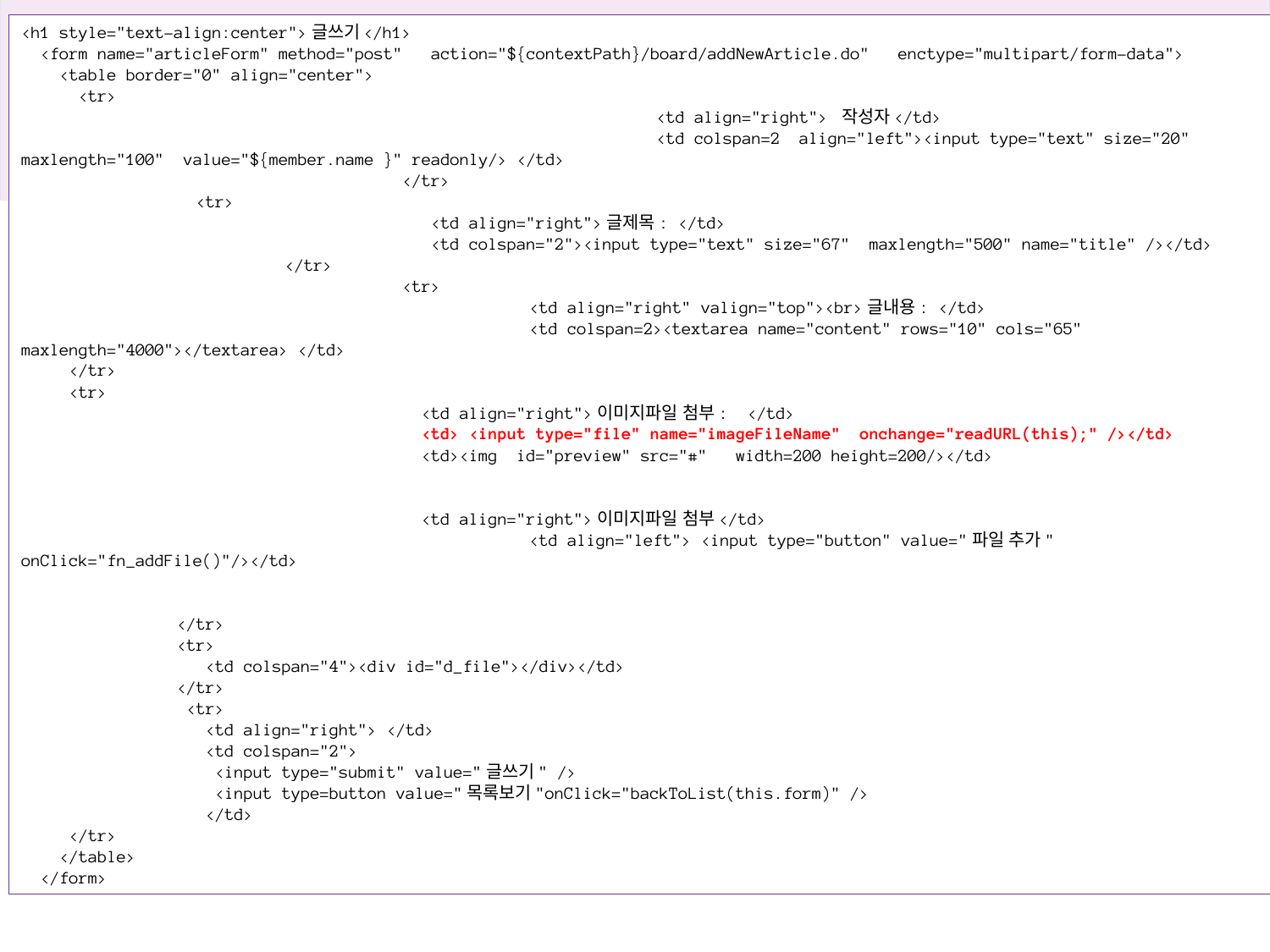

30장 스프링으로 답변형 게시판 만들기
<h1 style="text-align:center">글쓰기</h1>
  <form name="articleForm" method="post"   action="${contextPath}/board/addNewArticle.do"   enctype="multipart/form-data">
    <table border="0" align="center">
      <tr>
					<td align="right"> 작성자</td>
					<td colspan=2  align="left"><input type="text" size="20" maxlength="100"  value="${member.name }" readonly/> </td>
			</tr>
	     <tr>
			   <td align="right">글제목: </td>
			   <td colspan="2"><input type="text" size="67"  maxlength="500" name="title" /></td>
		 </tr>
	 		<tr>
				<td align="right" valign="top"><br>글내용: </td>
				<td colspan=2><textarea name="content" rows="10" cols="65" maxlength="4000"></textarea> </td>
     </tr>
     <tr>
			  <td align="right">이미지파일 첨부:  </td>
			  <td> <input type="file" name="imageFileName"  onchange="readURL(this);" /></td>
			  <td><img  id="preview" src="#"   width=200 height=200/></td>

			  <td align="right">이미지파일 첨부</td>
				<td align="left"> <input type="button" value="파일 추가" onClick="fn_addFile()"/></td>

	   </tr>
	   <tr>
	      <td colspan="4"><div id="d_file"></div></td>
	   </tr>
	    <tr>
	      <td align="right"> </td>
	      <td colspan="2">
	       <input type="submit" value="글쓰기" />
	       <input type=button value="목록보기"onClick="backToList(this.form)" />
	      </td>
     </tr>
    </table>
  </form>
30.9 새 글 추가 시 여러 이미지 파일 첨부